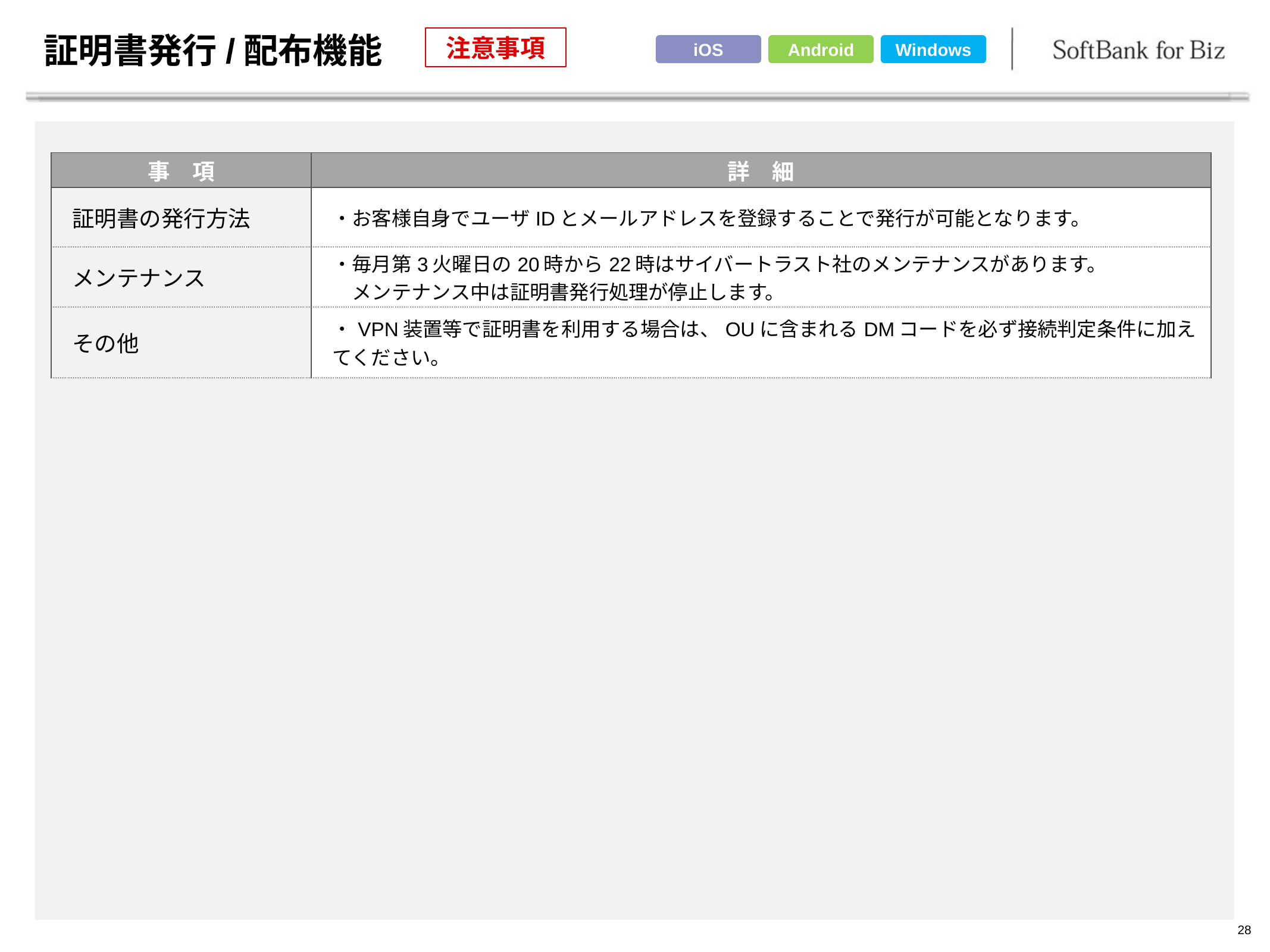

# 証明書発行/配布機能
注意事項
iOS
Android
Windows
| 事　項 | 詳　細 |
| --- | --- |
| 証明書の発行方法 | ・お客様自身でユーザIDとメールアドレスを登録することで発行が可能となります。 |
| メンテナンス | ・毎月第3火曜日の20時から22時はサイバートラスト社のメンテナンスがあります。 　メンテナンス中は証明書発行処理が停止します。 |
| その他 | ・VPN装置等で証明書を利用する場合は、OUに含まれるDMコードを必ず接続判定条件に加えてください。 |
28